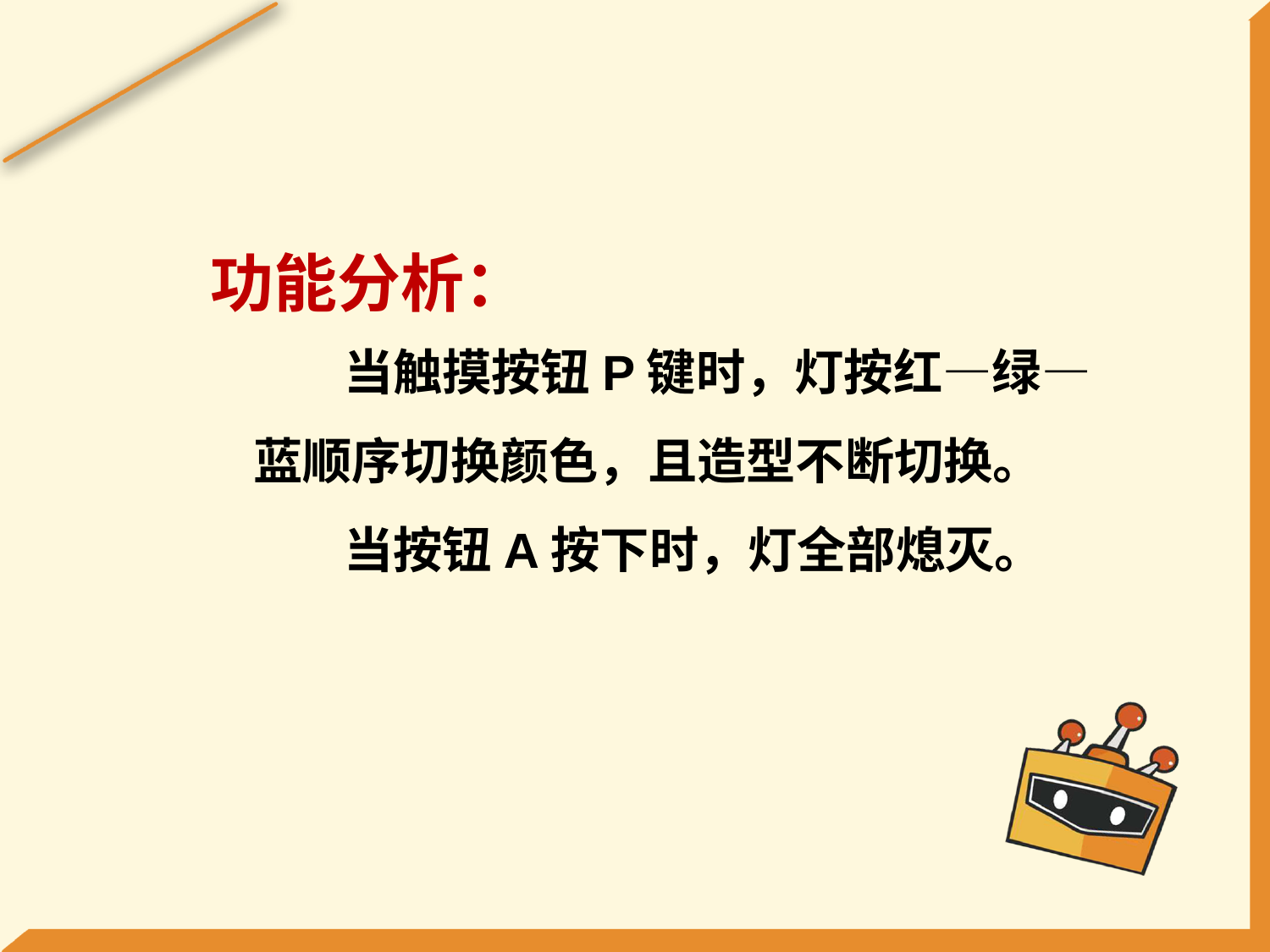

功能分析：
       当触摸按钮P键时，灯按红—绿—蓝顺序切换颜色，且造型不断切换。
       当按钮A按下时，灯全部熄灭。